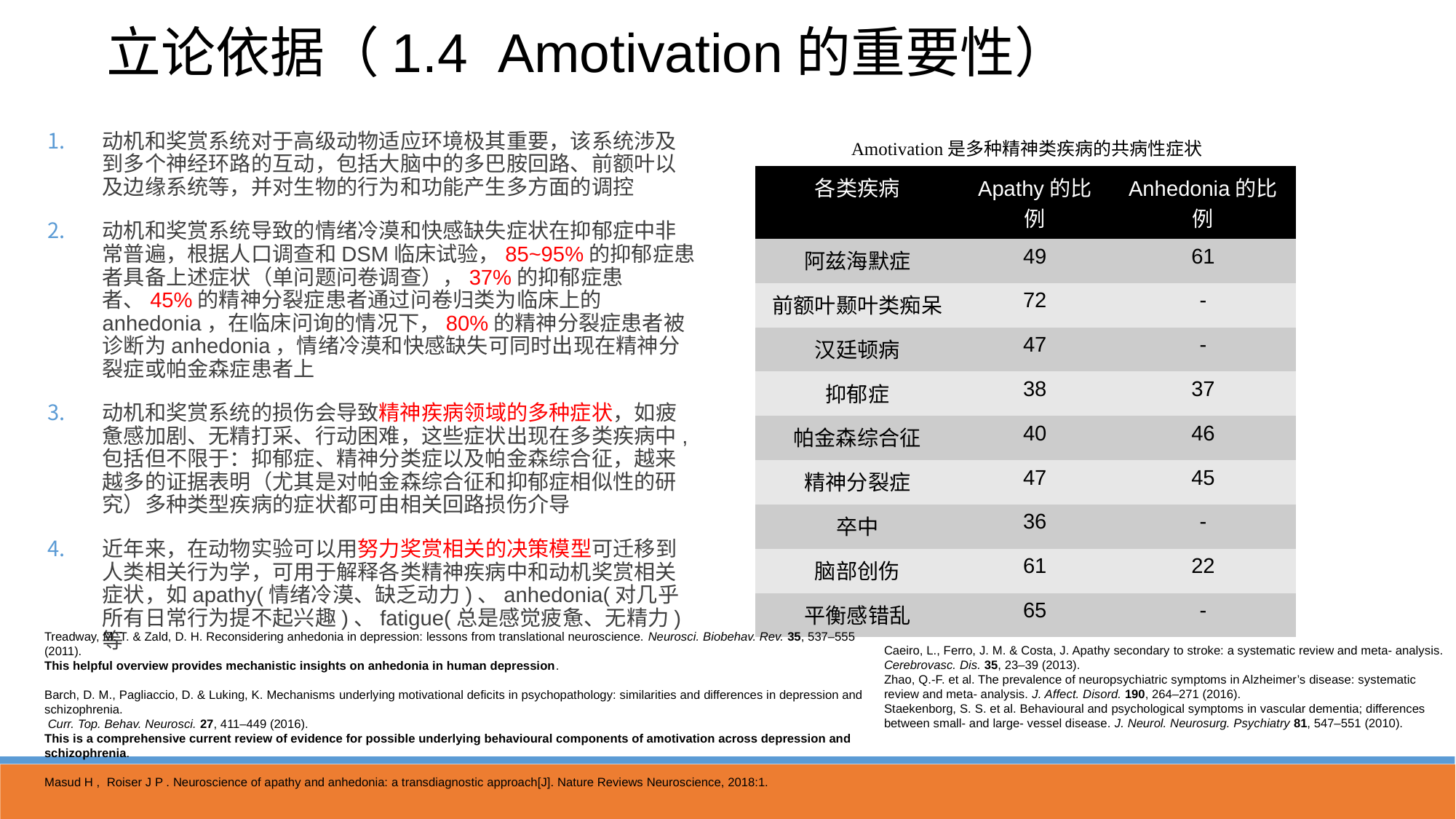

立论依据（1.4  Amotivation的重要性）
动机和奖赏系统对于高级动物适应环境极其重要，该系统涉及到多个神经环路的互动，包括大脑中的多巴胺回路、前额叶以及边缘系统等，并对生物的行为和功能产生多方面的调控
动机和奖赏系统导致的情绪冷漠和快感缺失症状在抑郁症中非常普遍，根据人口调查和DSM临床试验，85~95%的抑郁症患者具备上述症状（单问题问卷调查），37%的抑郁症患者、45%的精神分裂症患者通过问卷归类为临床上的anhedonia，在临床问询的情况下，80%的精神分裂症患者被诊断为anhedonia，情绪冷漠和快感缺失可同时出现在精神分裂症或帕金森症患者上
动机和奖赏系统的损伤会导致精神疾病领域的多种症状，如疲惫感加剧、无精打采、行动困难，这些症状出现在多类疾病中,包括但不限于：抑郁症、精神分类症以及帕金森综合征，越来越多的证据表明（尤其是对帕金森综合征和抑郁症相似性的研究）多种类型疾病的症状都可由相关回路损伤介导
近年来，在动物实验可以用努力奖赏相关的决策模型可迁移到人类相关行为学，可用于解释各类精神疾病中和动机奖赏相关症状，如apathy(情绪冷漠、缺乏动力)、anhedonia(对几乎所有日常行为提不起兴趣)、fatigue(总是感觉疲惫、无精力)等

Amotivation是多种精神类疾病的共病性症状
| 各类疾病 | Apathy的比例 | Anhedonia的比例 |
| --- | --- | --- |
| 阿兹海默症 | 49 | 61 |
| 前额叶颞叶类痴呆 | 72 | - |
| 汉廷顿病 | 47 | - |
| 抑郁症 | 38 | 37 |
| 帕金森综合征 | 40 | 46 |
| 精神分裂症 | 47 | 45 |
| 卒中 | 36 | - |
| 脑部创伤 | 61 | 22 |
| 平衡感错乱 | 65 | - |
Treadway, M. T. & Zald, D. H. Reconsidering anhedonia in depression: lessons from translational neuroscience. Neurosci. Biobehav. Rev. 35, 537–555 (2011).
This helpful overview provides mechanistic insights on anhedonia in human depression.

Barch, D. M., Pagliaccio, D. & Luking, K. Mechanisms underlying motivational deficits in psychopathology: similarities and differences in depression and schizophrenia.
 Curr. Top. Behav. Neurosci. 27, 411–449 (2016).
This is a comprehensive current review of evidence for possible underlying behavioural components of amotivation across depression and schizophrenia.

Masud H ,  Roiser J P . Neuroscience of apathy and anhedonia: a transdiagnostic approach[J]. Nature Reviews Neuroscience, 2018:1.

Caeiro, L., Ferro, J. M. & Costa, J. Apathy secondary to stroke: a systematic review and meta- analysis. Cerebrovasc. Dis. 35, 23–39 (2013).
Zhao, Q.-F. et al. The prevalence of neuropsychiatric symptoms in Alzheimer’s disease: systematic review and meta- analysis. J. Affect. Disord. 190, 264–271 (2016).
Staekenborg, S. S. et al. Behavioural and psychological symptoms in vascular dementia; differences between small- and large- vessel disease. J. Neurol. Neurosurg. Psychiatry 81, 547–551 (2010).